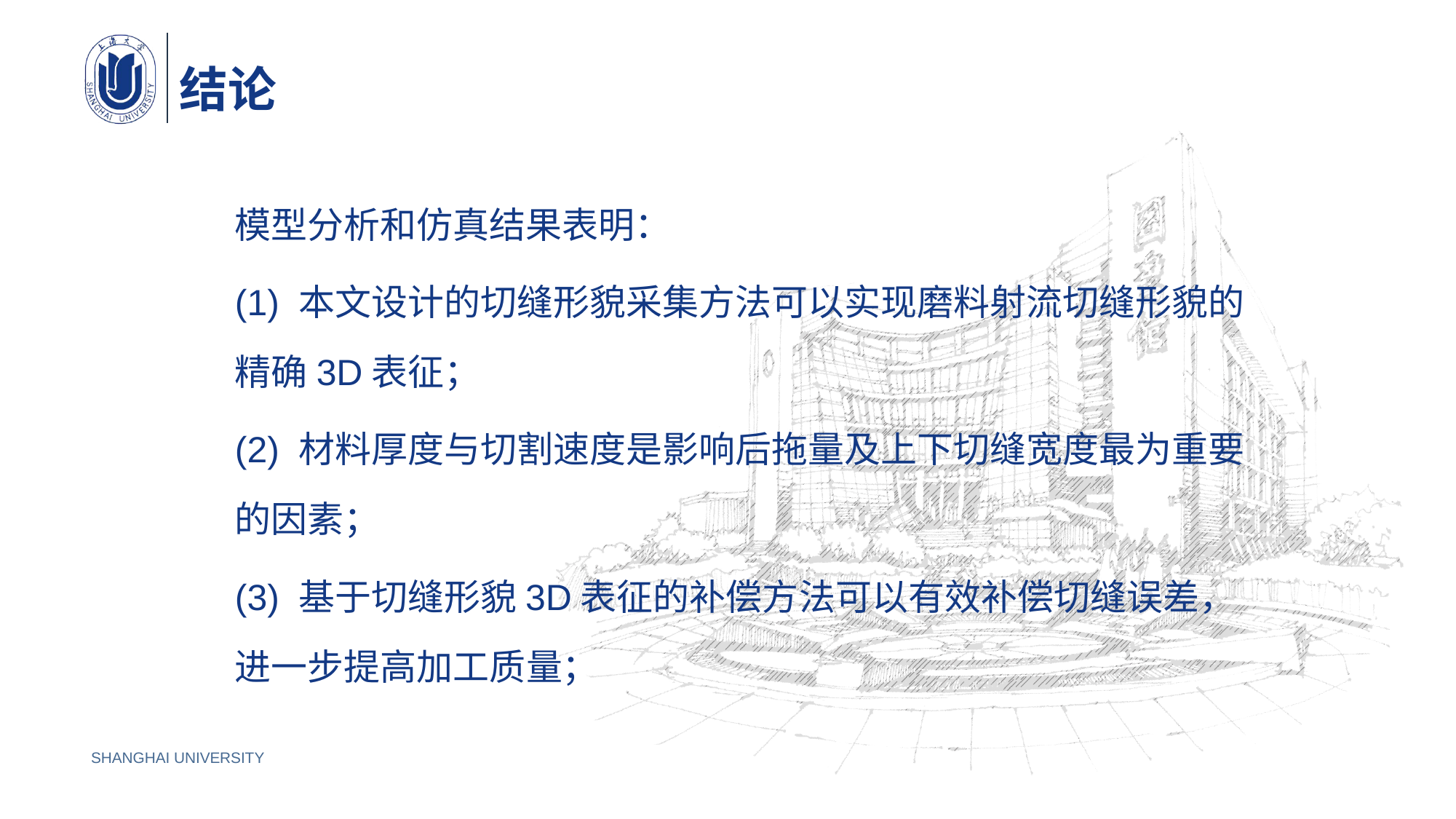

# 结论
模型分析和仿真结果表明：
(1) 本文设计的切缝形貌采集方法可以实现磨料射流切缝形貌的精确3D表征；
(2) 材料厚度与切割速度是影响后拖量及上下切缝宽度最为重要的因素；
(3) 基于切缝形貌3D表征的补偿方法可以有效补偿切缝误差，进一步提高加工质量；

SHANGHAI UNIVERSITY
29